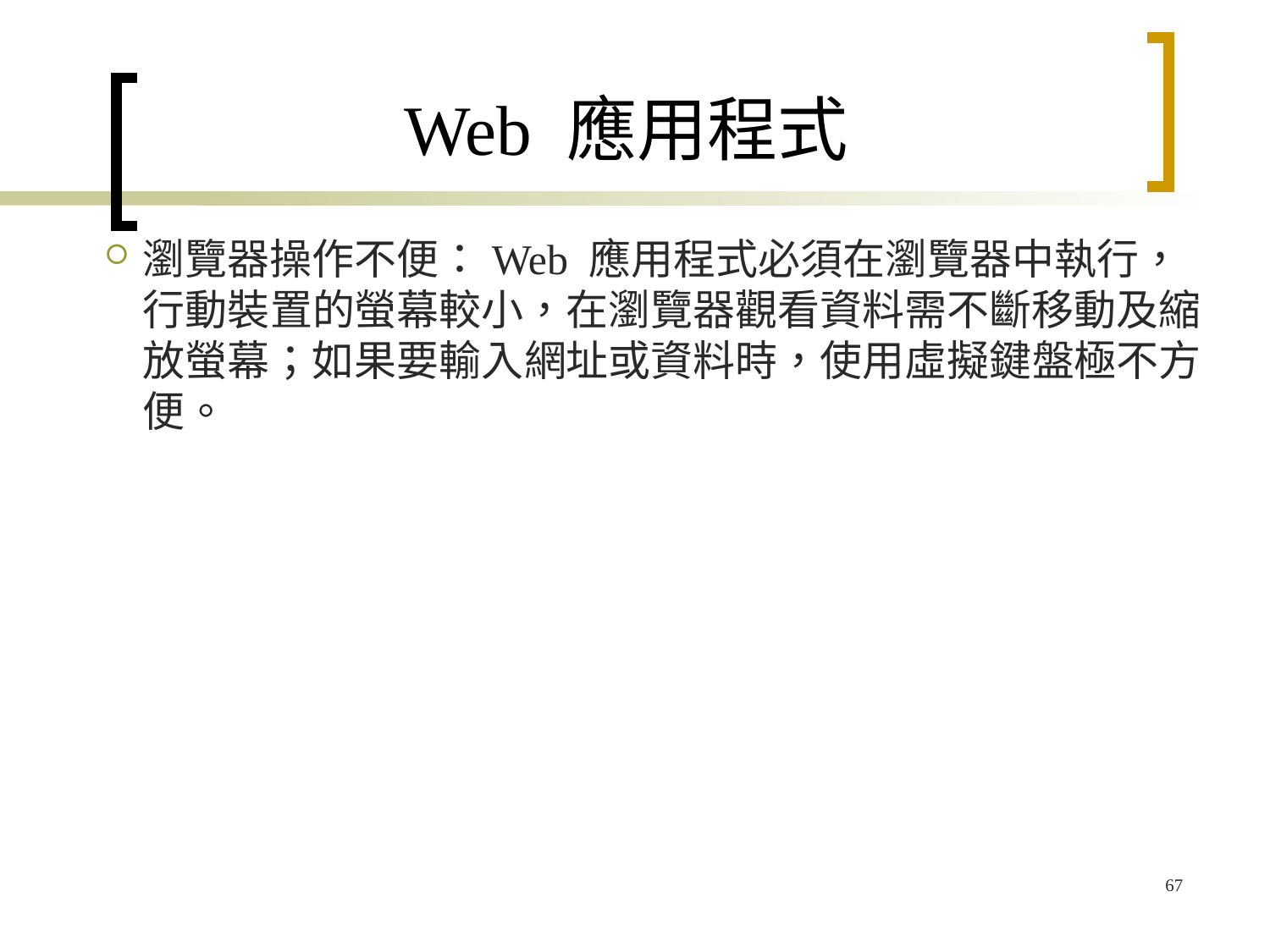

# Web 應用程式
瀏覽器操作不便：Web 應用程式必須在瀏覽器中執行，行動裝置的螢幕較小，在瀏覽器觀看資料需不斷移動及縮放螢幕；如果要輸入網址或資料時，使用虛擬鍵盤極不方便。
67